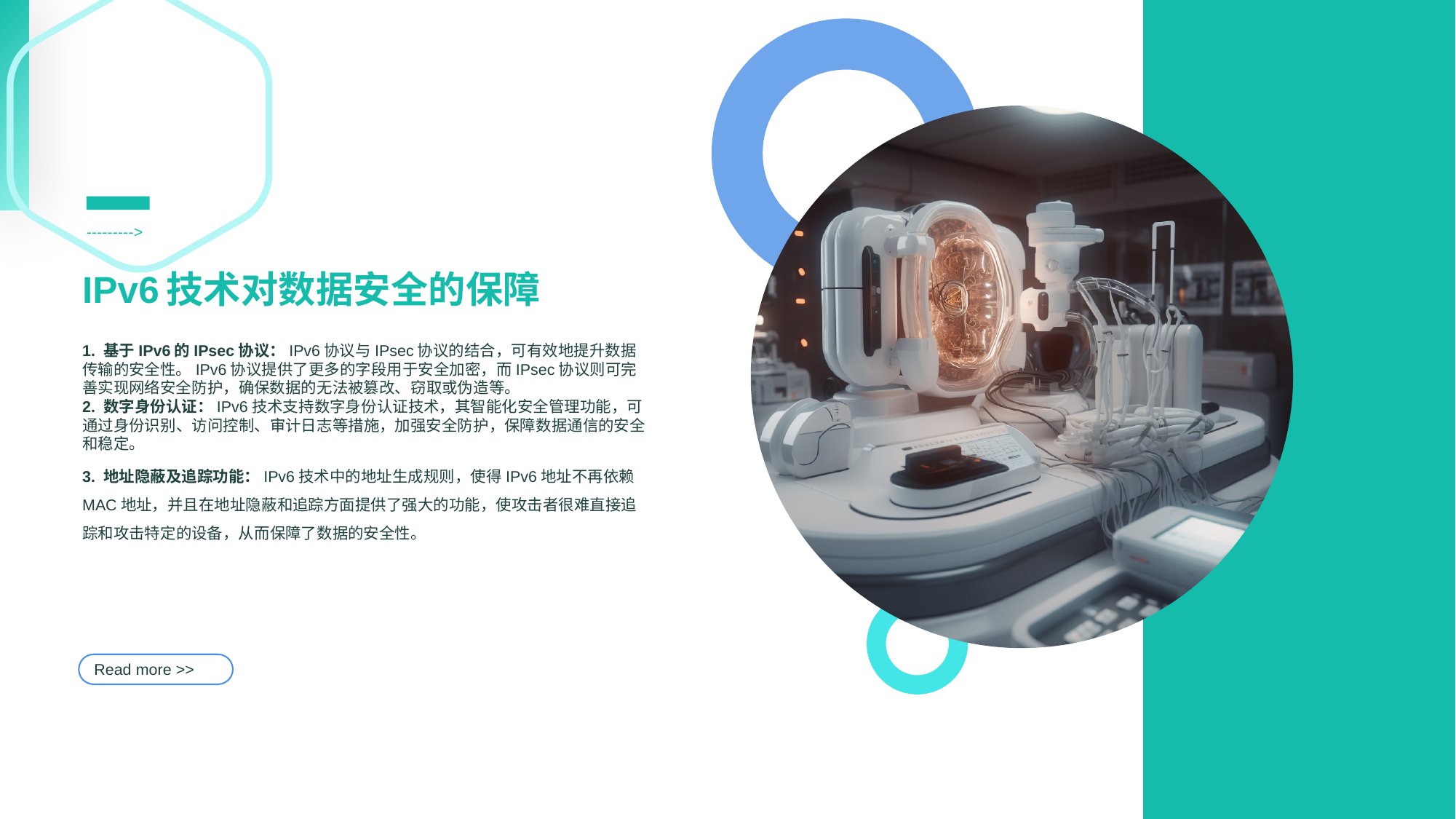

--------->
IPv6技术对数据安全的保障
1. 基于IPv6的IPsec协议：IPv6协议与IPsec协议的结合，可有效地提升数据传输的安全性。IPv6协议提供了更多的字段用于安全加密，而IPsec协议则可完善实现网络安全防护，确保数据的无法被篡改、窃取或伪造等。
2. 数字身份认证：IPv6技术支持数字身份认证技术，其智能化安全管理功能，可通过身份识别、访问控制、审计日志等措施，加强安全防护，保障数据通信的安全和稳定。
3. 地址隐蔽及追踪功能：IPv6技术中的地址生成规则，使得IPv6地址不再依赖MAC地址，并且在地址隐蔽和追踪方面提供了强大的功能，使攻击者很难直接追踪和攻击特定的设备，从而保障了数据的安全性。

Read more >>